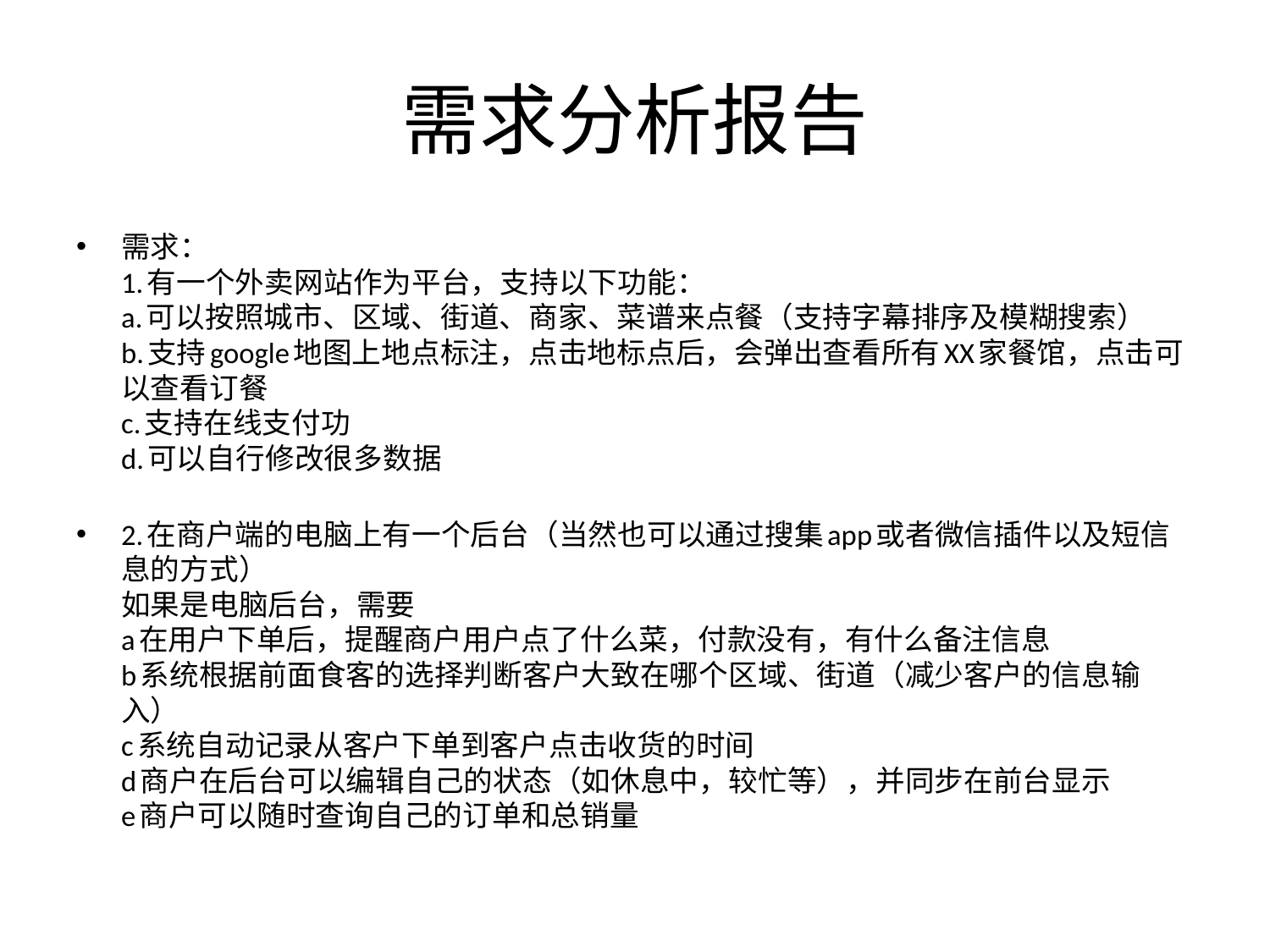

# 需求分析报告
需求：
1.有一个外卖网站作为平台，支持以下功能：
a.可以按照城市、区域、街道、商家、菜谱来点餐（支持字幕排序及模糊搜索）
b.支持google地图上地点标注，点击地标点后，会弹出查看所有XX家餐馆，点击可以查看订餐
c.支持在线支付功
d.可以自行修改很多数据
2.在商户端的电脑上有一个后台（当然也可以通过搜集app或者微信插件以及短信息的方式）
如果是电脑后台，需要
a在用户下单后，提醒商户用户点了什么菜，付款没有，有什么备注信息
b系统根据前面食客的选择判断客户大致在哪个区域、街道（减少客户的信息输入）
c系统自动记录从客户下单到客户点击收货的时间
d商户在后台可以编辑自己的状态（如休息中，较忙等），并同步在前台显示
e商户可以随时查询自己的订单和总销量